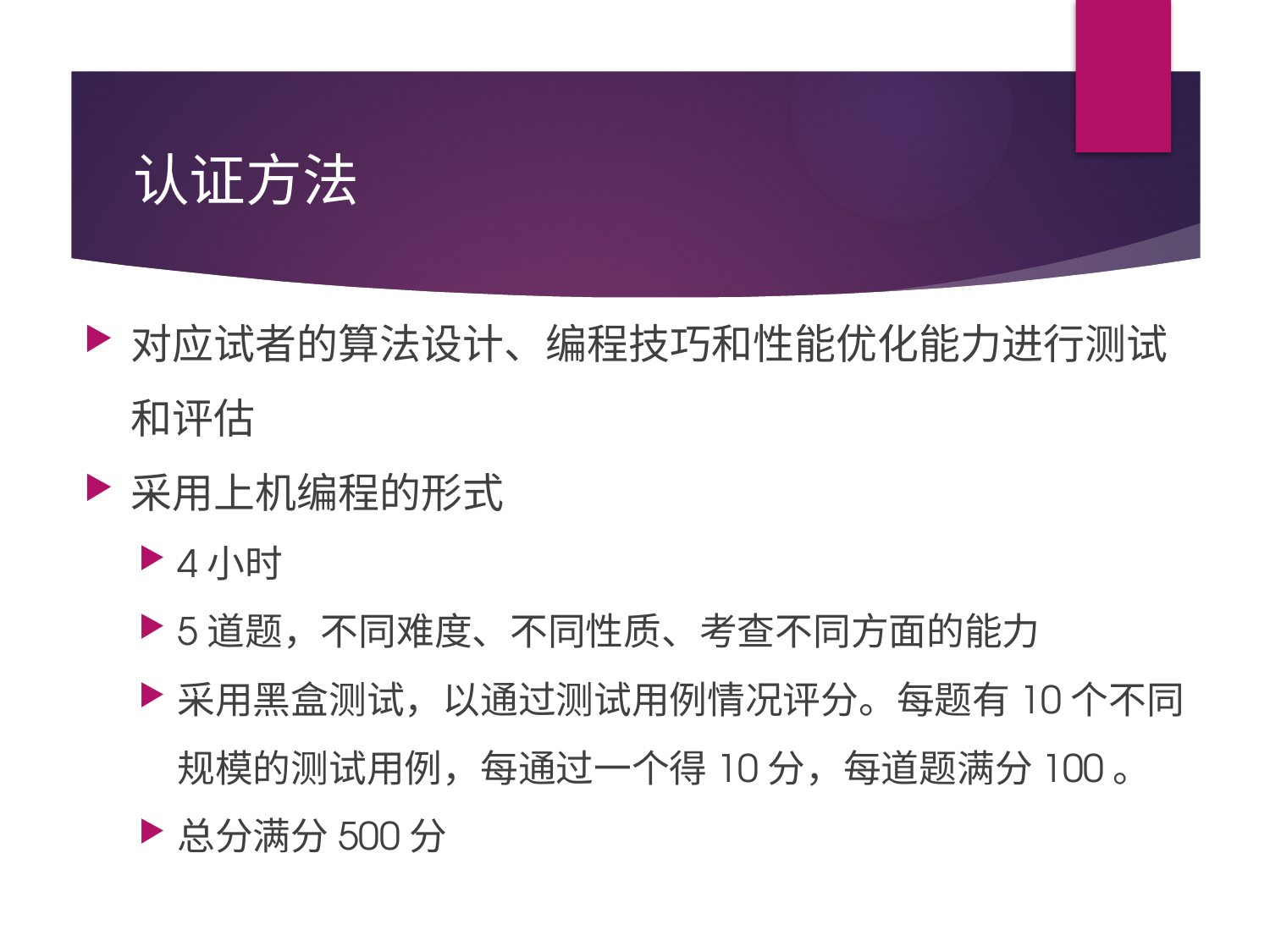

# 认证方法
对应试者的算法设计、编程技巧和性能优化能力进行测试和评估
采用上机编程的形式
4小时
5道题，不同难度、不同性质、考查不同方面的能力
采用黑盒测试，以通过测试用例情况评分。每题有10个不同规模的测试用例，每通过一个得10分，每道题满分100。
总分满分500分